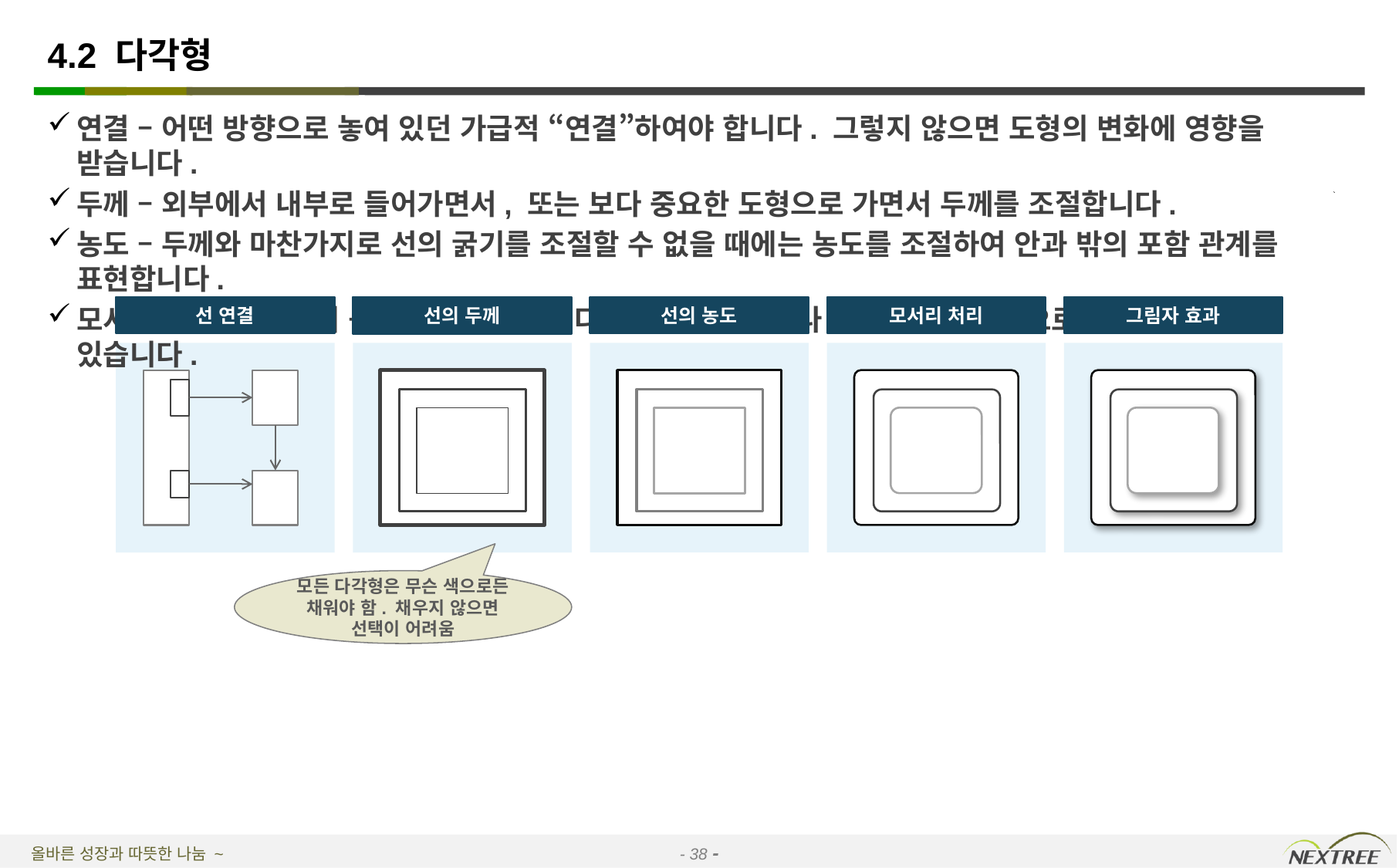

# 4.2 다각형
연결 – 어떤 방향으로 놓여 있던 가급적 “연결”하여야 합니다. 그렇지 않으면 도형의 변화에 영향을 받습니다.
두께 – 외부에서 내부로 들어가면서, 또는 보다 중요한 도형으로 가면서 두께를 조절합니다.
농도 – 두께와 마찬가지로 선의 굵기를 조절할 수 없을 때에는 농도를 조절하여 안과 밖의 포함 관계를 표현합니다.
모서리 및 그림자 처리 – 모서리의 모양을 다양하게 변경하거나 그림자를 추가함으로써 변화를 줄 수 있습니다.
선 연결
선의 농도
모서리 처리
그림자 효과
선의 두께

모든 다각형은 무슨 색으로든 채워야 함. 채우지 않으면 선택이 어려움